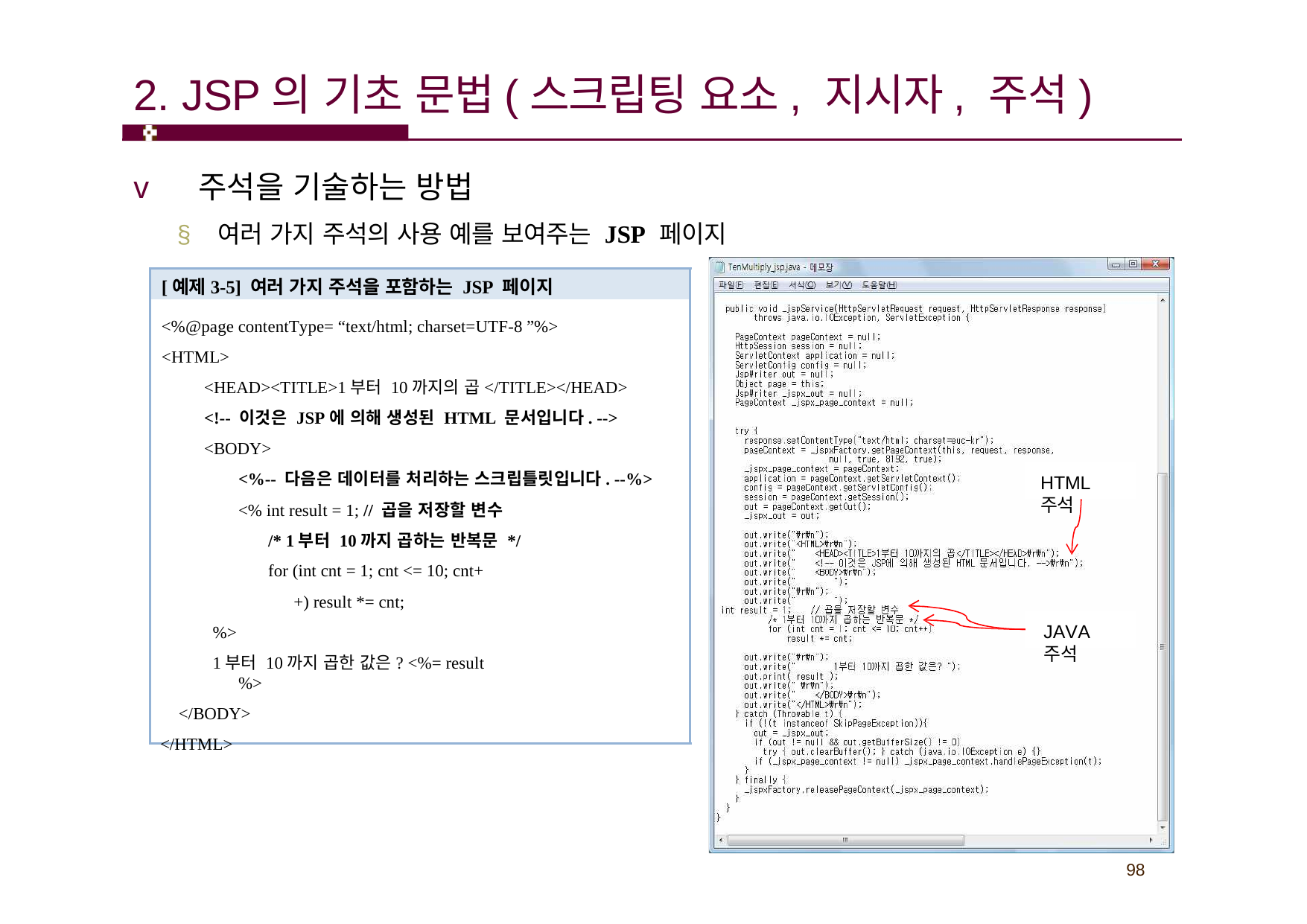

# 2. JSP의 기초 문법(스크립팅 요소, 지시자, 주석)

v  주석을 기술하는 방법
§  여러 가지 주석의 사용 예를 보여주는 JSP 페이지

[예제3-5] 여러 가지 주석을 포함하는 JSP 페이지

<%@page contentType= “text/html; charset=UTF-8 ”%>
<HTML>
<HEAD><TITLE>1부터 10까지의 곱</TITLE></HEAD>
<!-- 이것은 JSP에 의해 생성된 HTML 문서입니다. -->
<BODY>
<%-- 다음은 데이터를 처리하는 스크립틀릿입니다. --%>
<% int result = 1; // 곱을 저장할 변수
/* 1부터 10까지 곱하는 반복문 */
for (int cnt = 1; cnt <= 10; cnt++) result *= cnt;
%>
1부터 10까지 곱한 값은? <%= result %>
</BODY>
</HTML>

HTML 주석

JAVA 주석

98